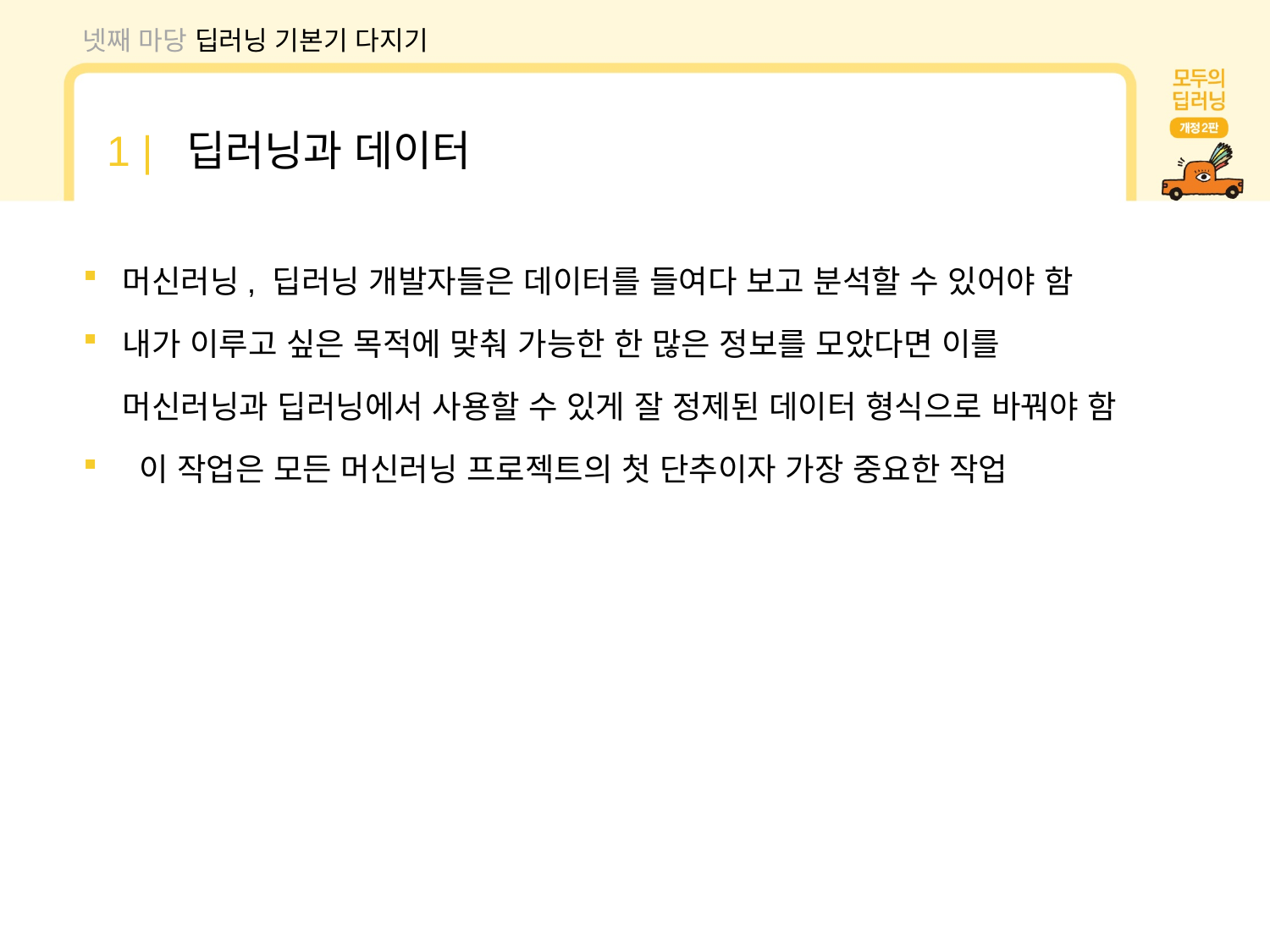

넷째 마당 딥러닝 기본기 다지기
1 |  딥러닝과 데이터
머신러닝, 딥러닝 개발자들은 데이터를 들여다 보고 분석할 수 있어야 함
내가 이루고 싶은 목적에 맞춰 가능한 한 많은 정보를 모았다면 이를 머신러닝과 딥러닝에서 사용할 수 있게 잘 정제된 데이터 형식으로 바꿔야 함
 이 작업은 모든 머신러닝 프로젝트의 첫 단추이자 가장 중요한 작업